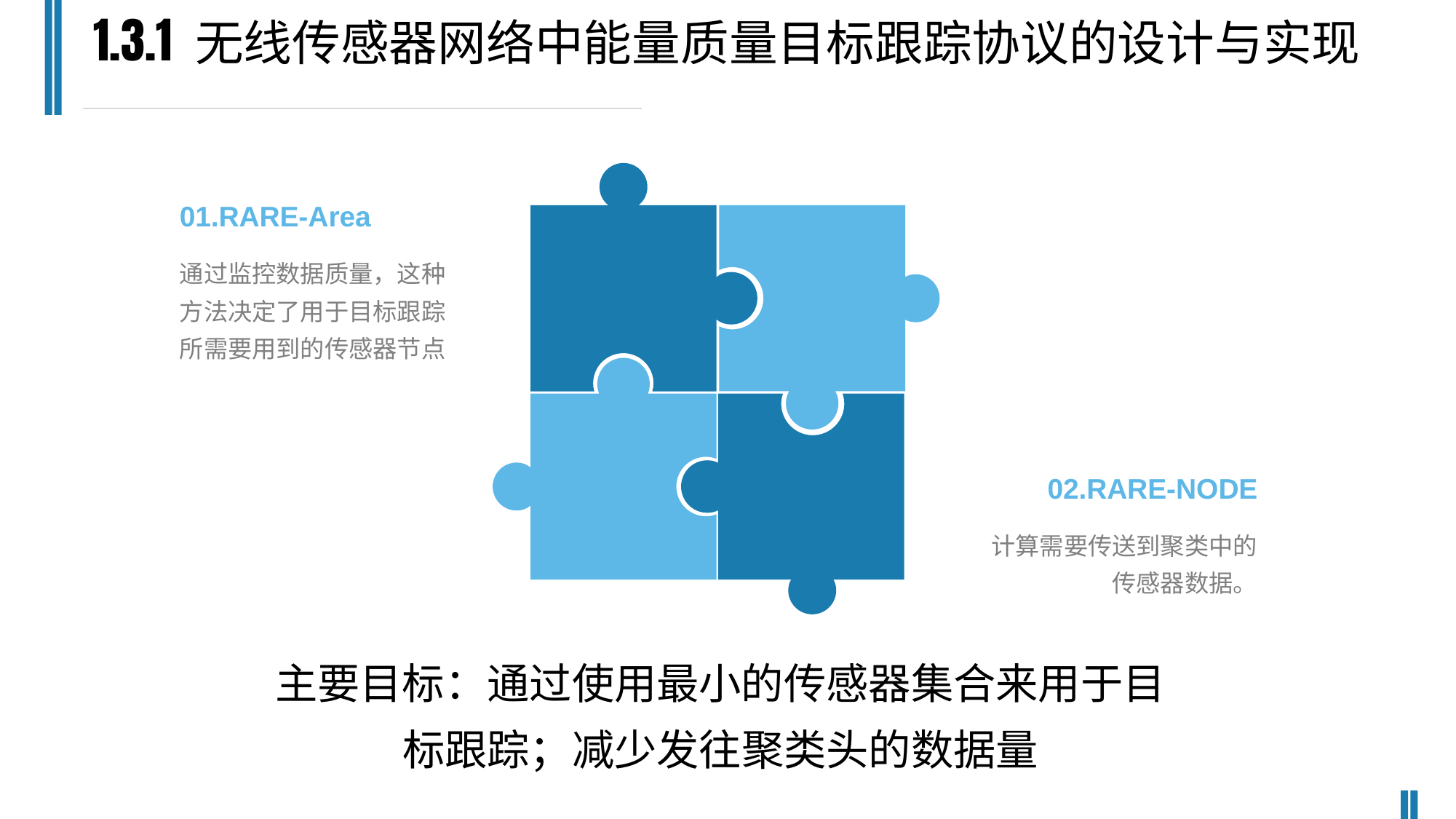

1.3.1 无线传感器网络中能量质量目标跟踪协议的设计与实现

01.RARE-Area

通过监控数据质量，这种方法决定了用于目标跟踪所需要用到的传感器节点

02.RARE-NODE
计算需要传送到聚类中的传感器数据。
主要目标：通过使用最小的传感器集合来用于目标跟踪；减少发往聚类头的数据量